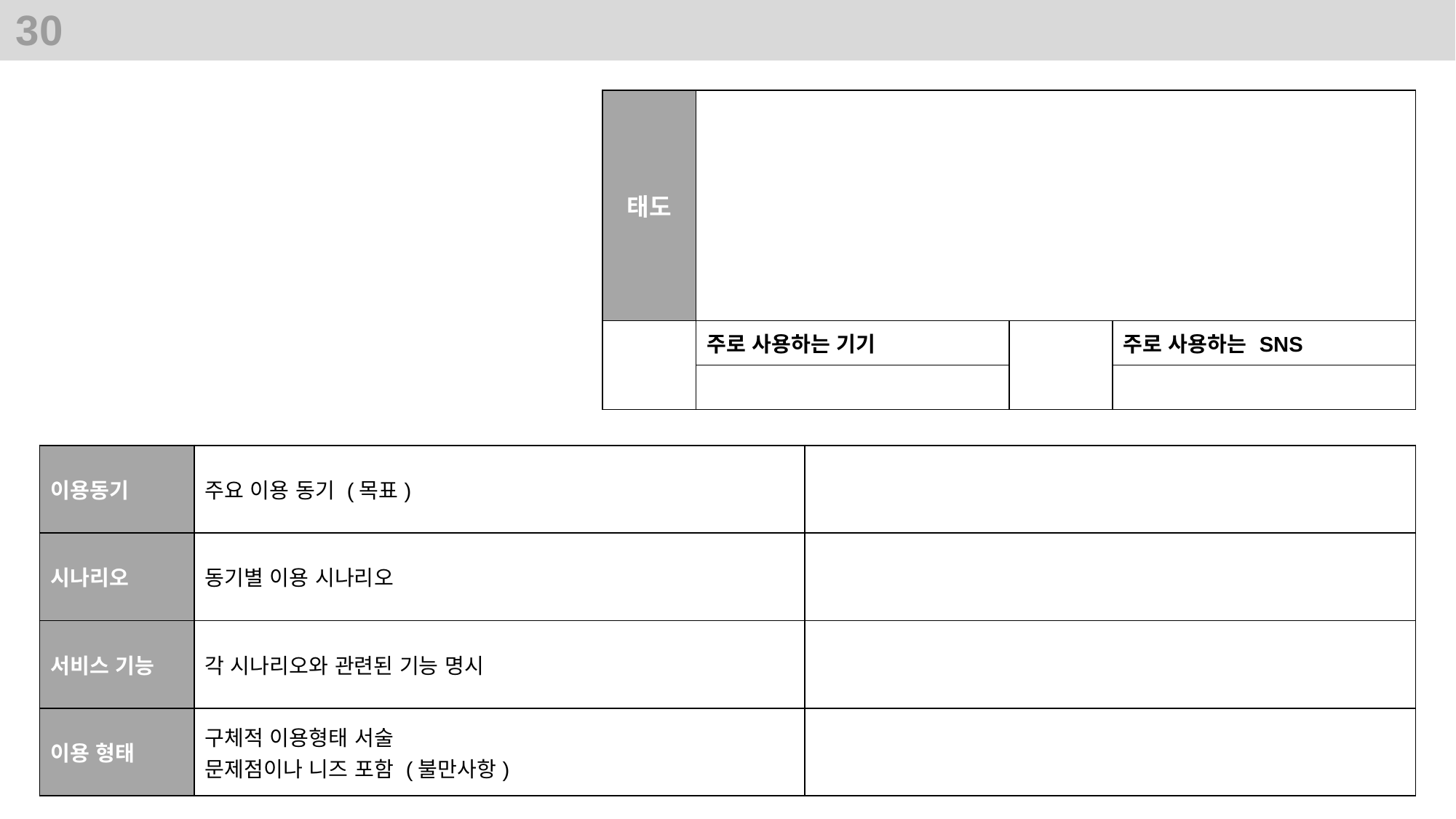

#
30
| 태도 |  |  |  |
| --- | --- | --- | --- |
|  | 주로 사용하는 기기 |  | 주로 사용하는 SNS |
|  |  |  |  |

| 이용동기 | 주요 이용 동기 (목표) |  |
| --- | --- | --- |
| 시나리오 | 동기별 이용 시나리오 |  |
| 서비스 기능 | 각 시나리오와 관련된 기능 명시 |  |
| 이용 형태 | 구체적 이용형태 서술 문제점이나 니즈 포함 (불만사항) |  |